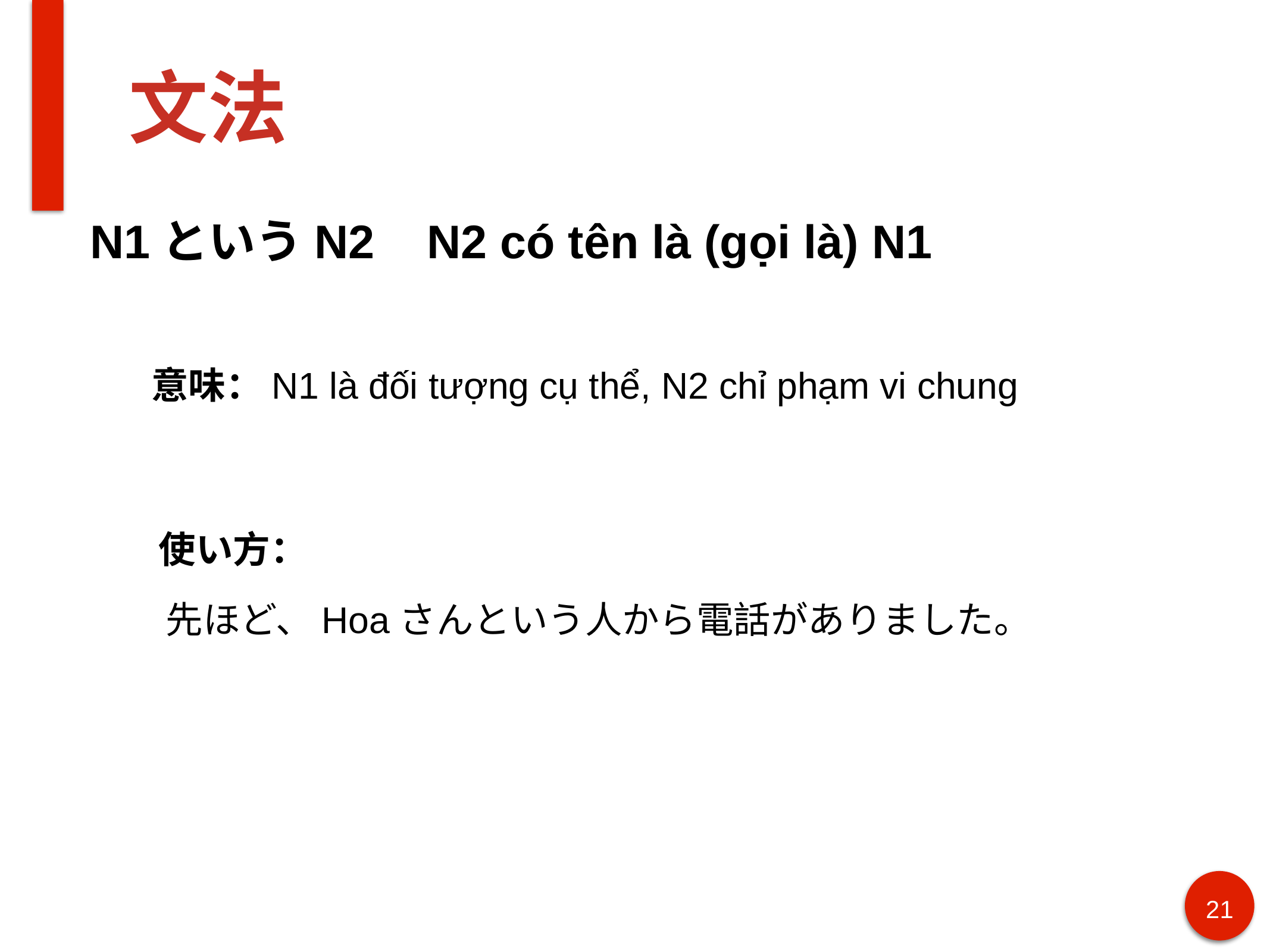

# 文法
N1というN2    N2 có tên là (gọi là) N1

意味：N1 là đối tượng cụ thể, N2 chỉ phạm vi chung
使い方：
先ほど、Hoaさんという人から電話がありました。
21